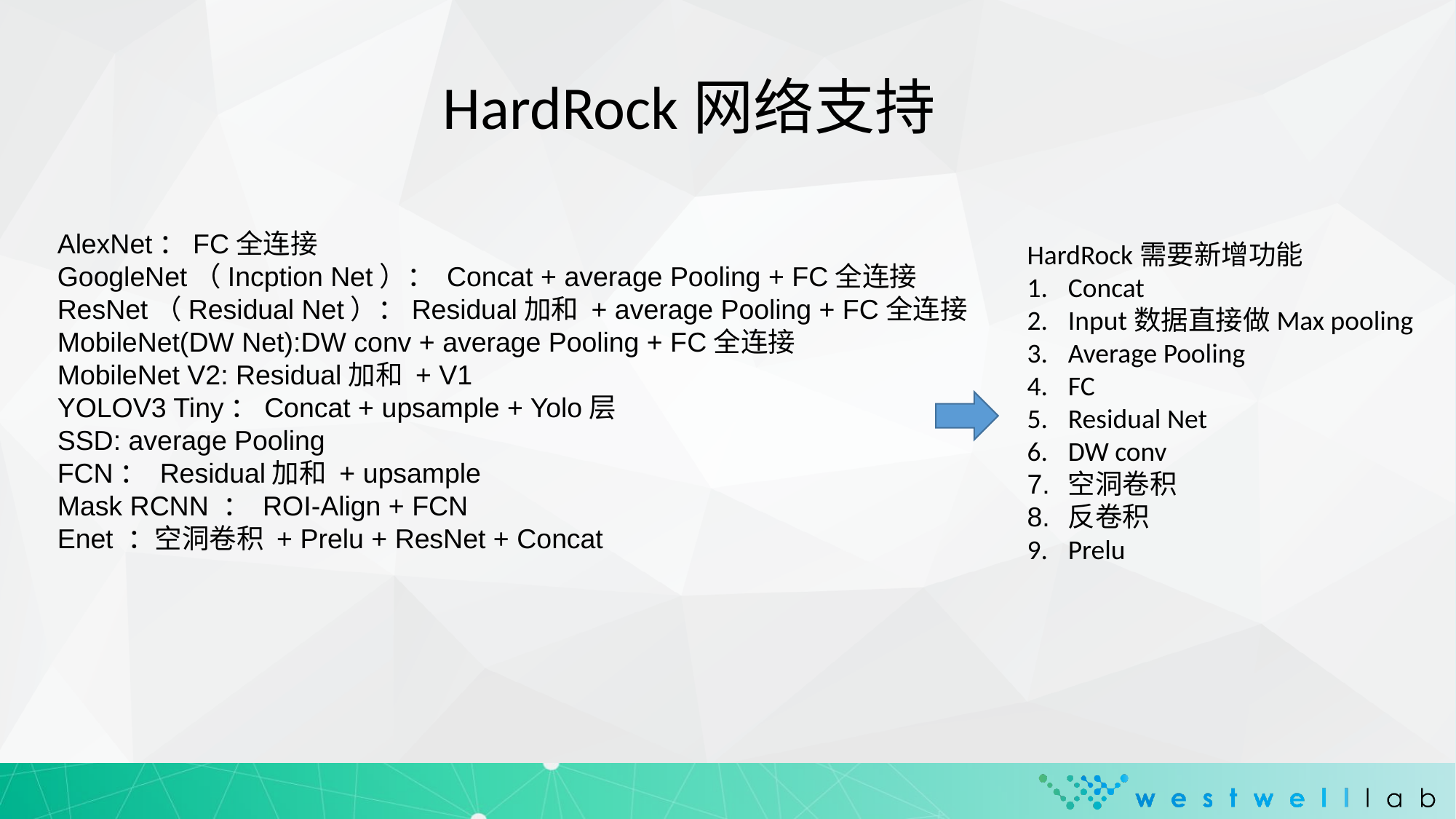

HardRock网络支持
AlexNet：FC全连接
GoogleNet（Incption Net）： Concat + average Pooling + FC全连接
ResNet（Residual Net）：Residual加和 + average Pooling + FC全连接
MobileNet(DW Net):DW conv + average Pooling + FC全连接
MobileNet V2: Residual加和 + V1
YOLOV3 Tiny：Concat + upsample + Yolo层
SSD: average Pooling
FCN： Residual加和 + upsample
Mask RCNN ： ROI-Align + FCN
Enet ：空洞卷积 + Prelu + ResNet + Concat
HardRock需要新增功能
Concat
Input数据直接做Max pooling
Average Pooling
FC
Residual Net
DW conv
空洞卷积
反卷积
Prelu